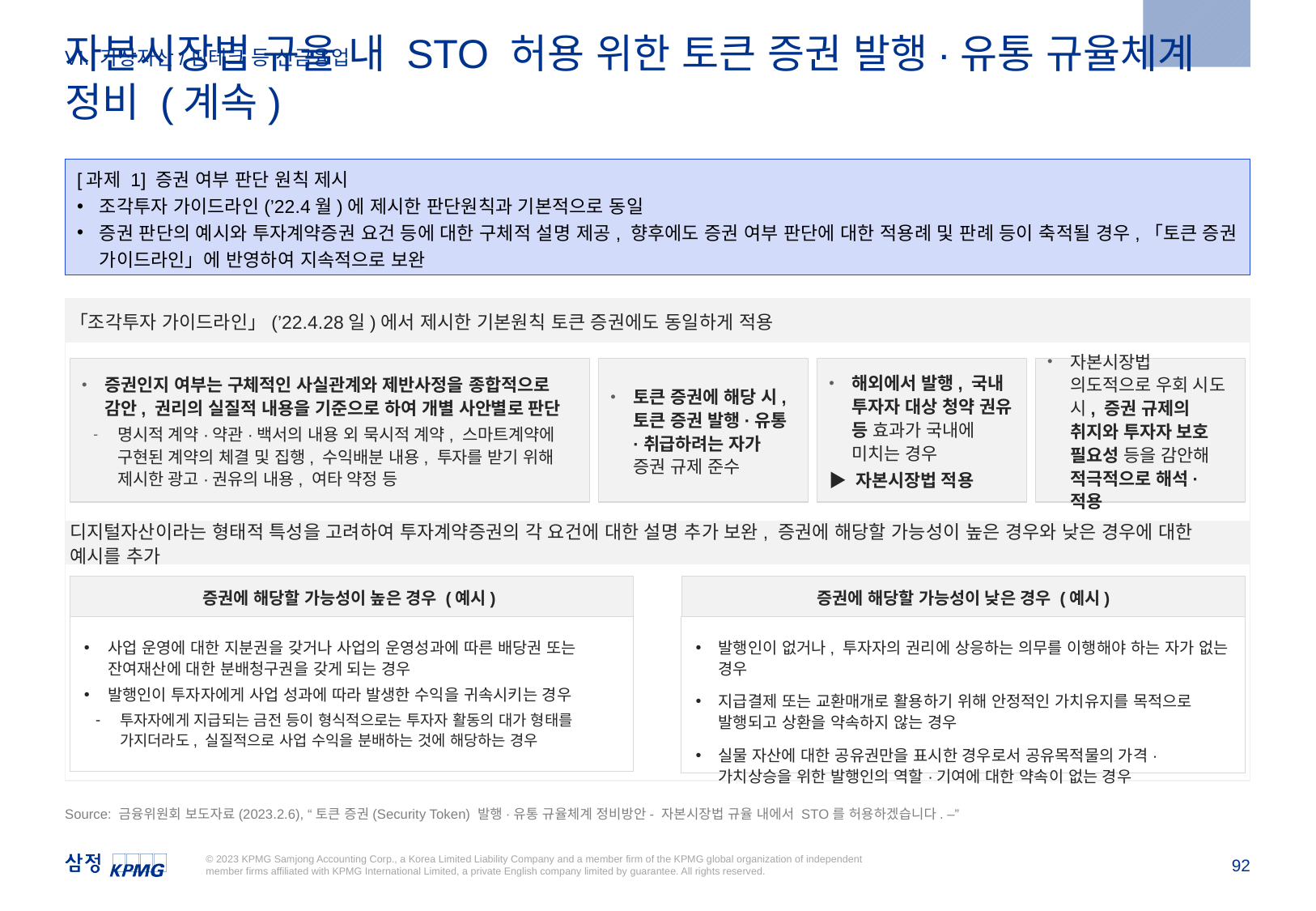

2023.2.6
VI. 가상자산/핀테크 등 신금융업
자본시장법 규율 내 STO 허용 위한 토큰 증권 발행·유통 규율체계 정비 (계속)
[과제 1] 증권 여부 판단 원칙 제시
조각투자 가이드라인(’22.4월)에 제시한 판단원칙과 기본적으로 동일
증권 판단의 예시와 투자계약증권 요건 등에 대한 구체적 설명 제공, 향후에도 증권 여부 판단에 대한 적용례 및 판례 등이 축적될 경우,「토큰 증권 가이드라인」에 반영하여 지속적으로 보완
「조각투자 가이드라인」(’22.4.28일)에서 제시한 기본원칙 토큰 증권에도 동일하게 적용

증권인지 여부는 구체적인 사실관계와 제반사정을 종합적으로 감안, 권리의 실질적 내용을 기준으로 하여 개별 사안별로 판단
명시적 계약·약관·백서의 내용 외 묵시적 계약, 스마트계약에 구현된 계약의 체결 및 집행, 수익배분 내용, 투자를 받기 위해 제시한 광고·권유의 내용, 여타 약정 등
토큰 증권에 해당 시, 토큰 증권 발행·유통·취급하려는 자가 증권 규제 준수
해외에서 발행, 국내 투자자 대상 청약 권유 등 효과가 국내에 미치는 경우
▶ 자본시장법 적용
자본시장법 의도적으로 우회 시도 시, 증권 규제의 취지와 투자자 보호 필요성 등을 감안해 적극적으로 해석·적용
디지털자산이라는 형태적 특성을 고려하여 투자계약증권의 각 요건에 대한 설명 추가 보완, 증권에 해당할 가능성이 높은 경우와 낮은 경우에 대한 예시를 추가
증권에 해당할 가능성이 높은 경우 (예시)
사업 운영에 대한 지분권을 갖거나 사업의 운영성과에 따른 배당권 또는 잔여재산에 대한 분배청구권을 갖게 되는 경우
발행인이 투자자에게 사업 성과에 따라 발생한 수익을 귀속시키는 경우
투자자에게 지급되는 금전 등이 형식적으로는 투자자 활동의 대가 형태를 가지더라도, 실질적으로 사업 수익을 분배하는 것에 해당하는 경우
증권에 해당할 가능성이 낮은 경우 (예시)
발행인이 없거나, 투자자의 권리에 상응하는 의무를 이행해야 하는 자가 없는 경우
지급결제 또는 교환매개로 활용하기 위해 안정적인 가치유지를 목적으로 발행되고 상환을 약속하지 않는 경우
실물 자산에 대한 공유권만을 표시한 경우로서 공유목적물의 가격·가치상승을 위한 발행인의 역할·기여에 대한 약속이 없는 경우
Source: 금융위원회 보도자료(2023.2.6), “토큰 증권(Security Token) 발행·유통 규율체계 정비방안- 자본시장법 규율 내에서 STO를 허용하겠습니다. –”